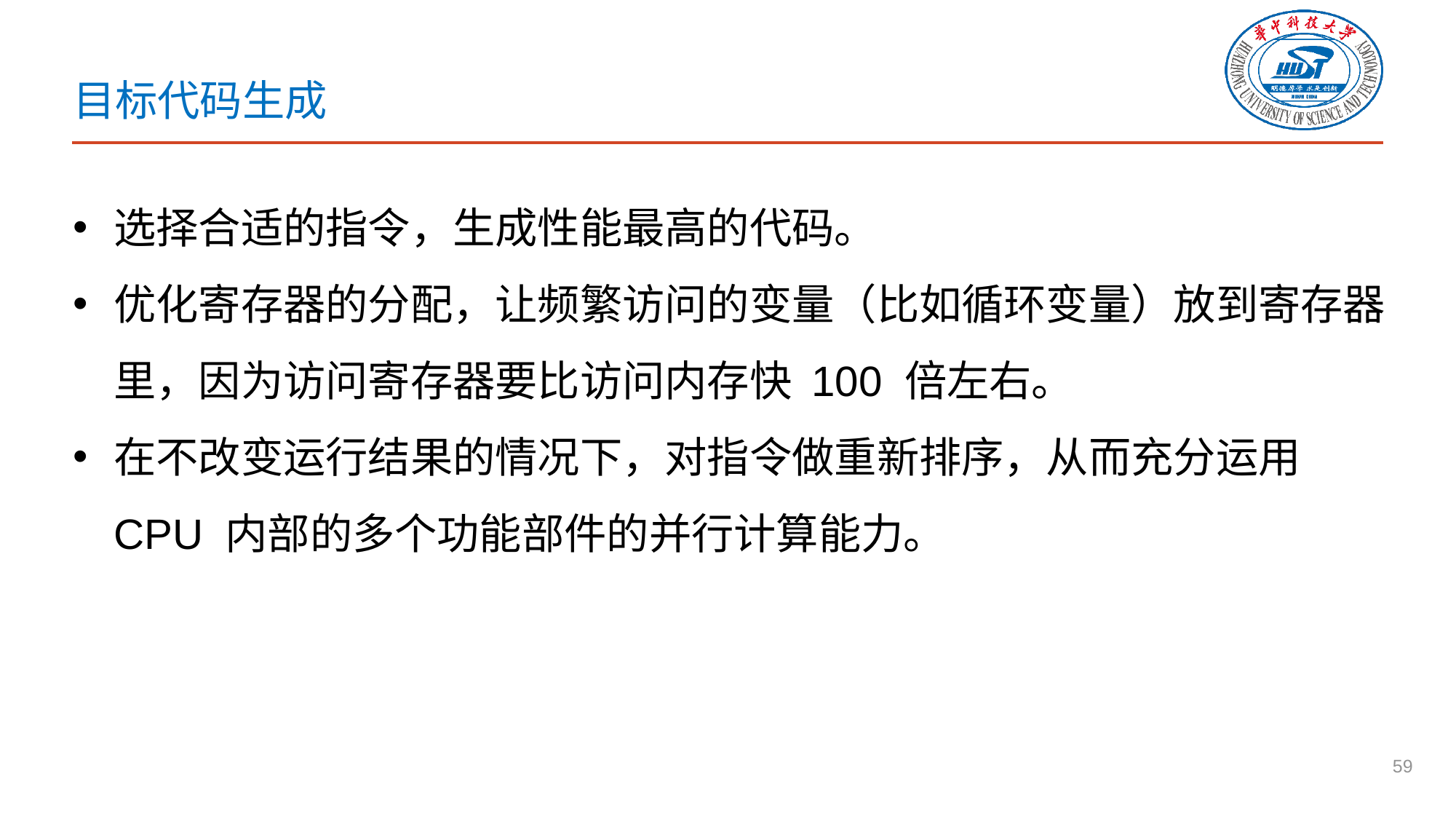

# 目标代码生成
选择合适的指令，生成性能最高的代码。
优化寄存器的分配，让频繁访问的变量（比如循环变量）放到寄存器里，因为访问寄存器要比访问内存快 100 倍左右。
在不改变运行结果的情况下，对指令做重新排序，从而充分运用 CPU 内部的多个功能部件的并行计算能力。
59